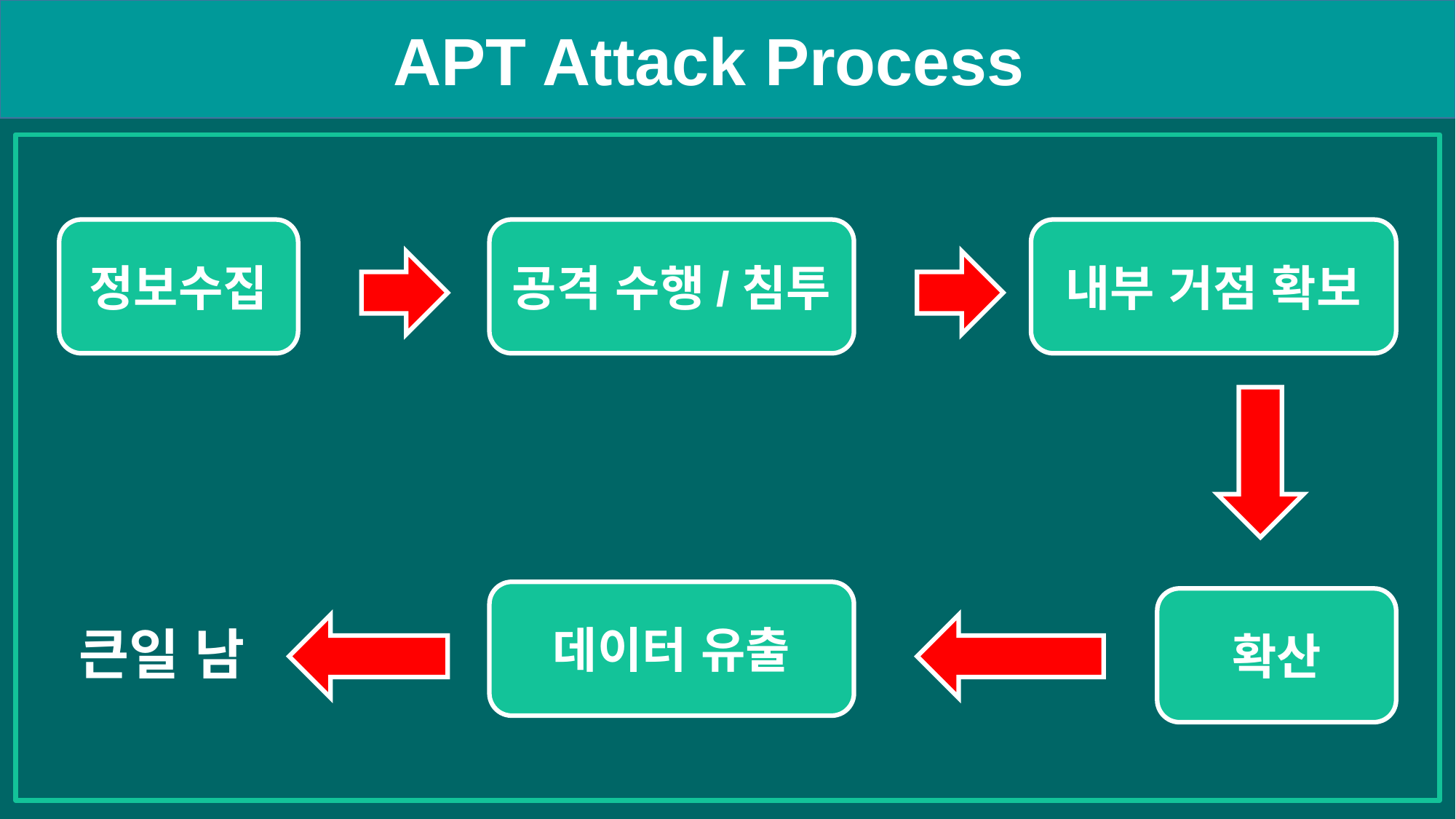

APT Attack Process

정보수집
공격 수행/침투
내부 거점 확보
데이터 유출
확산

큰일 남